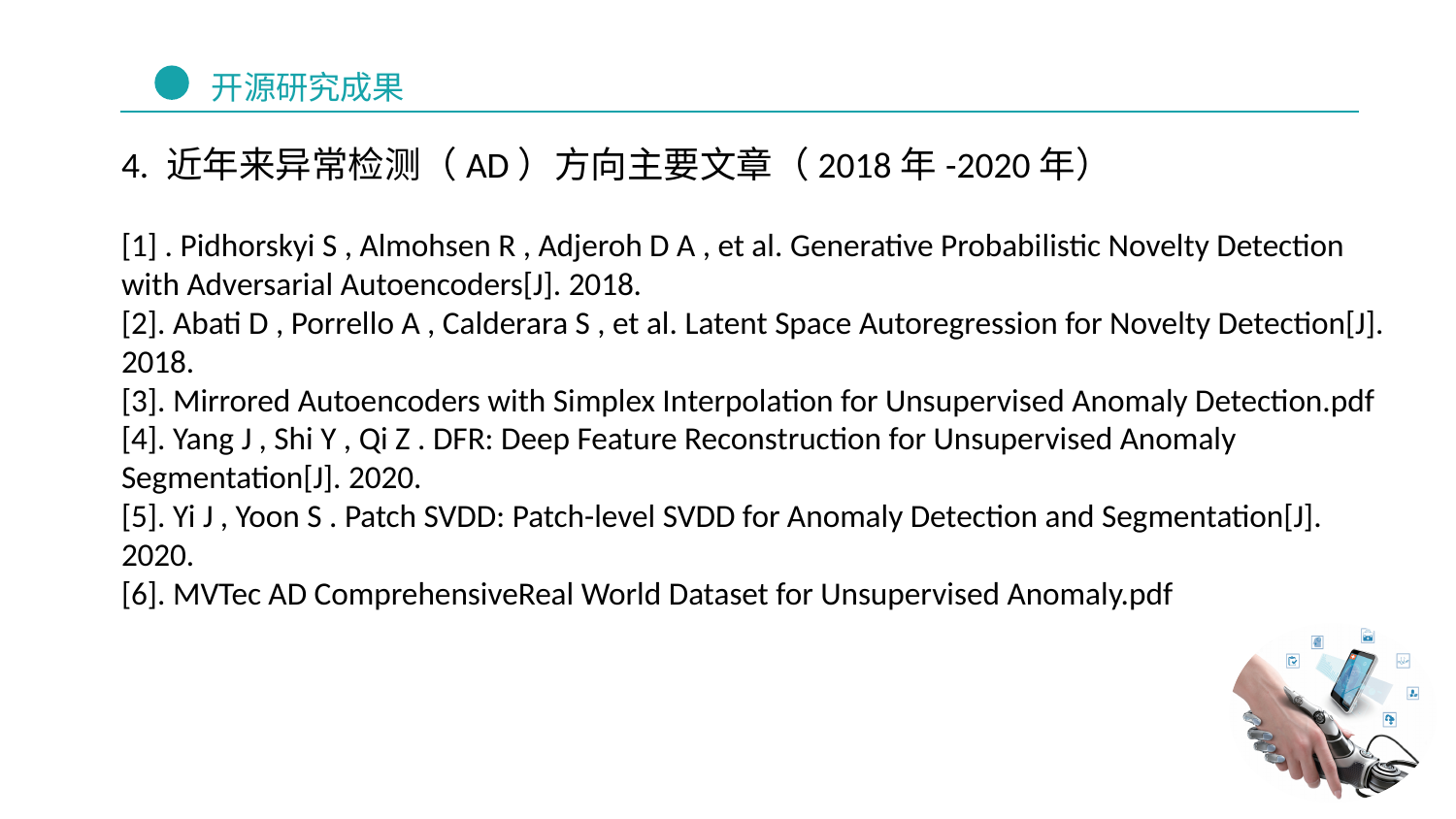

4. 近年来异常检测（AD）方向主要文章（2018年-2020年）

[1] . Pidhorskyi S , Almohsen R , Adjeroh D A , et al. Generative Probabilistic Novelty Detection with Adversarial Autoencoders[J]. 2018.
[2]. Abati D , Porrello A , Calderara S , et al. Latent Space Autoregression for Novelty Detection[J]. 2018.
[3]. Mirrored Autoencoders with Simplex Interpolation for Unsupervised Anomaly Detection.pdf
[4]. Yang J , Shi Y , Qi Z . DFR: Deep Feature Reconstruction for Unsupervised Anomaly Segmentation[J]. 2020.
[5]. Yi J , Yoon S . Patch SVDD: Patch-level SVDD for Anomaly Detection and Segmentation[J]. 2020.
[6]. MVTec AD ComprehensiveReal World Dataset for Unsupervised Anomaly.pdf